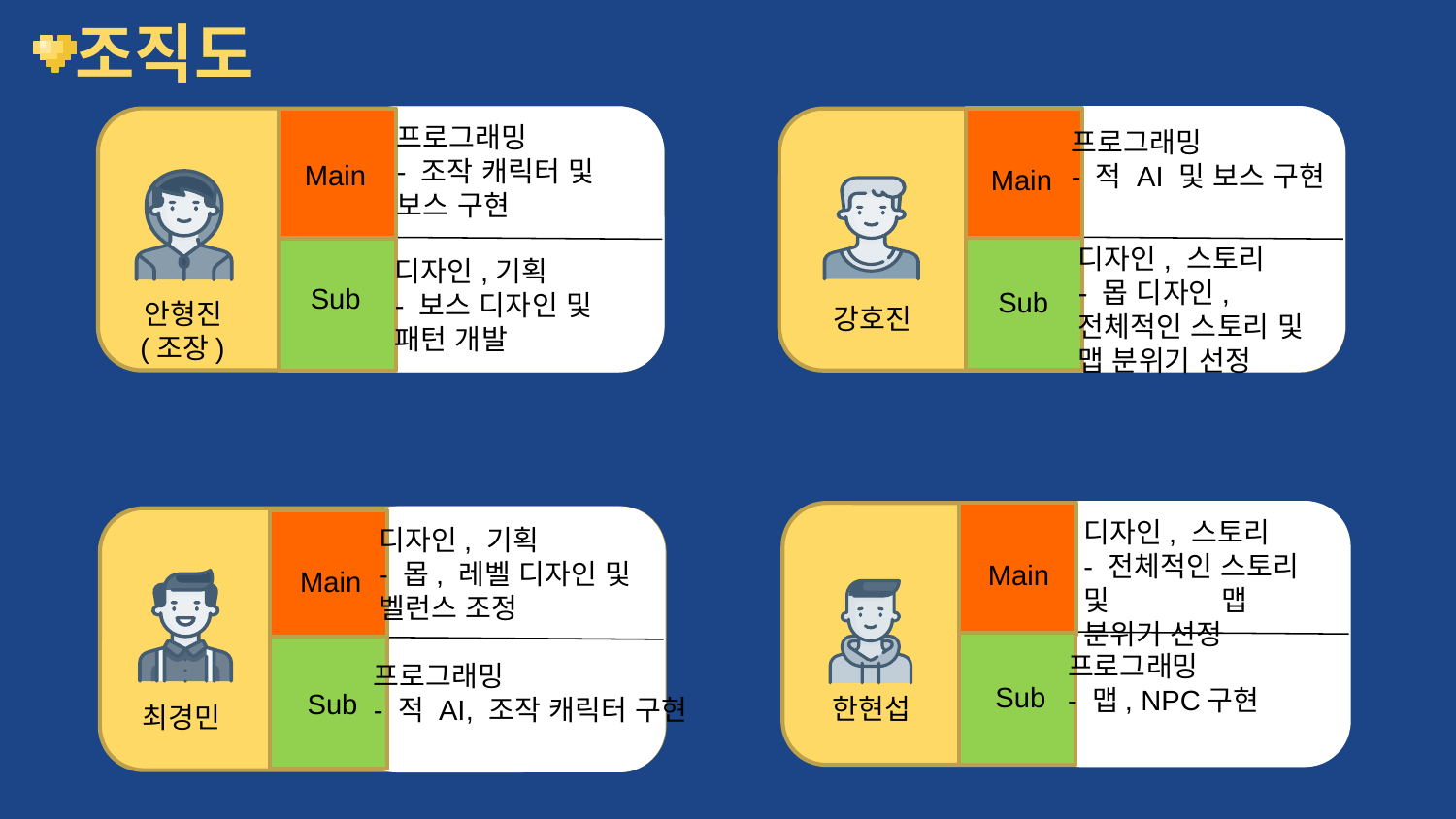

조직도

프로그래밍
- 조작 캐릭터 및
보스 구현
프로그래밍
- 적 AI 및 보스 구현
Main
Main

디자인, 스토리
- 몹 디자인,
전체적인 스토리 및
맵 분위기 선정

디자인,기획
- 보스 디자인 및
패턴 개발
Sub
Sub
안형진
강호진
(조장)

디자인, 스토리
- 전체적인 스토리 및              맵 분위기 선정

디자인, 기획
- 몹, 레벨 디자인 및
벨런스 조정
Main
Main

프로그래밍
- 맵, NPC구현

프로그래밍
- 적 AI, 조작 캐릭터 구현
Sub
Sub
한현섭
최경민